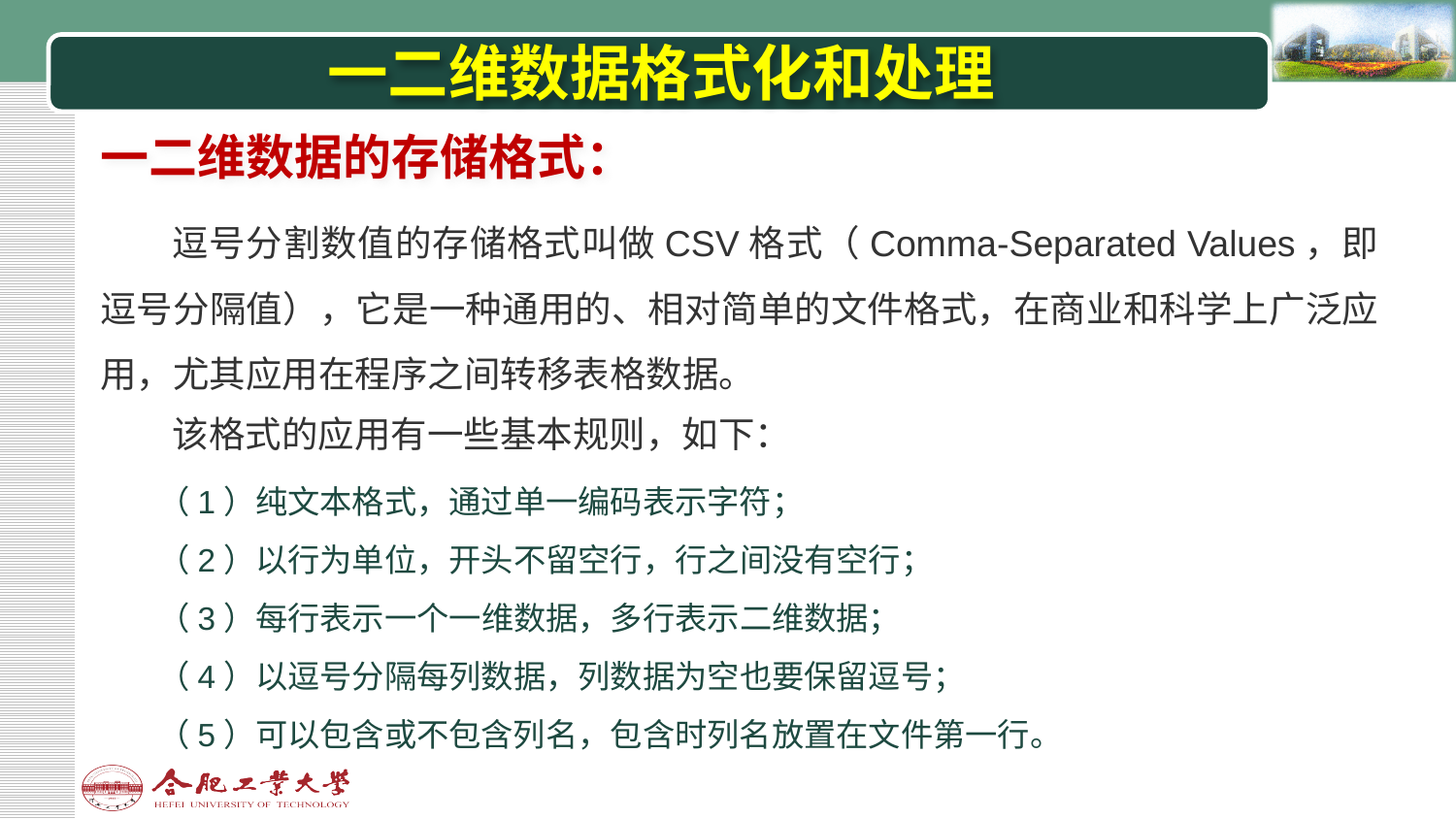

# 一二维数据格式化和处理
一二维数据的存储格式：
逗号分割数值的存储格式叫做CSV格式（Comma-Separated Values，即逗号分隔值），它是一种通用的、相对简单的文件格式，在商业和科学上广泛应用，尤其应用在程序之间转移表格数据。
该格式的应用有一些基本规则，如下：
（1）纯文本格式，通过单一编码表示字符；
（2）以行为单位，开头不留空行，行之间没有空行；
（3）每行表示一个一维数据，多行表示二维数据；
（4）以逗号分隔每列数据，列数据为空也要保留逗号；
（5）可以包含或不包含列名，包含时列名放置在文件第一行。